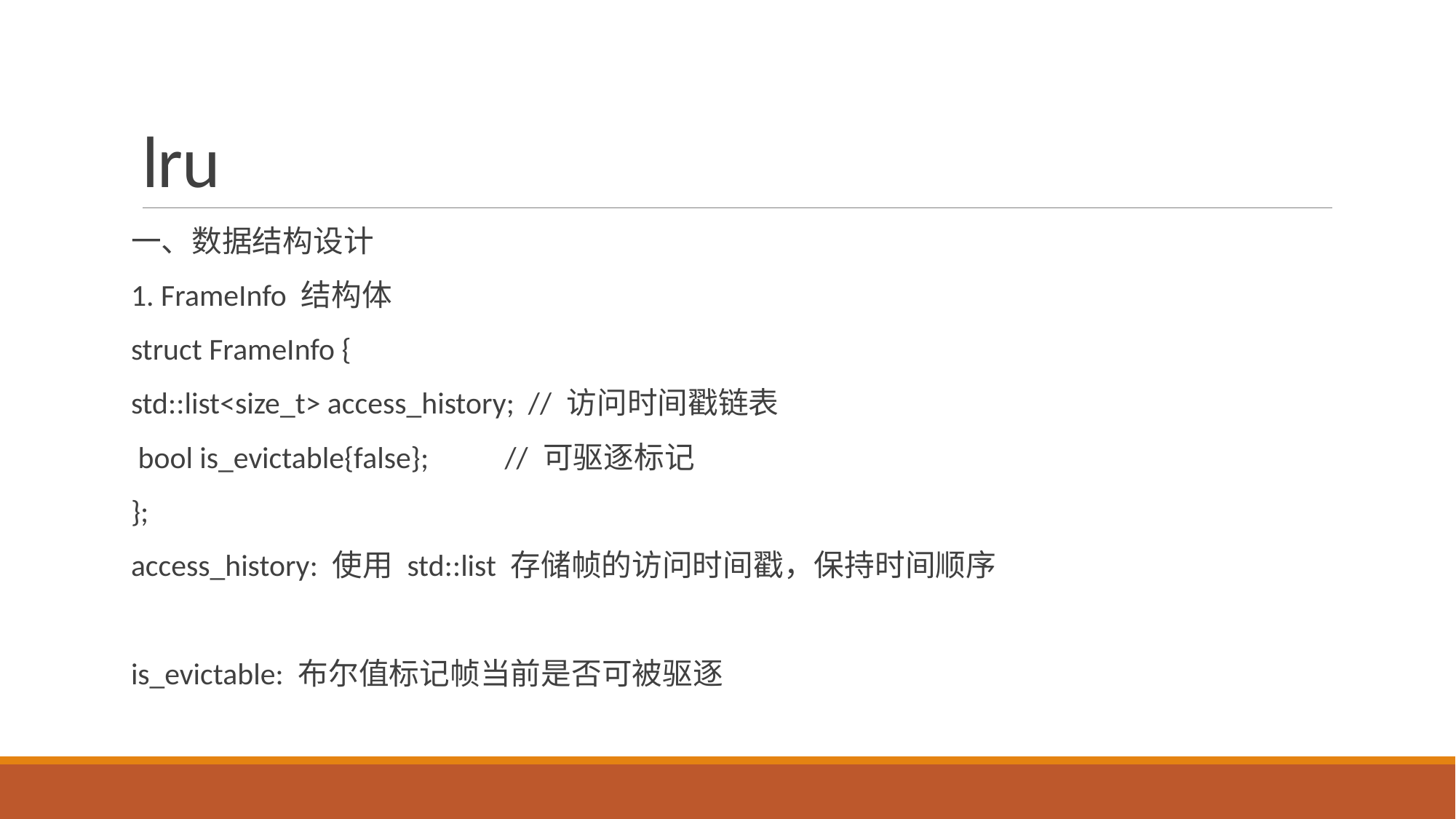

# lru
一、数据结构设计
1. FrameInfo 结构体
struct FrameInfo {
std::list<size_t> access_history;  // 访问时间戳链表
 bool is_evictable{false};           // 可驱逐标记
};
access_history: 使用 std::list 存储帧的访问时间戳，保持时间顺序

is_evictable: 布尔值标记帧当前是否可被驱逐